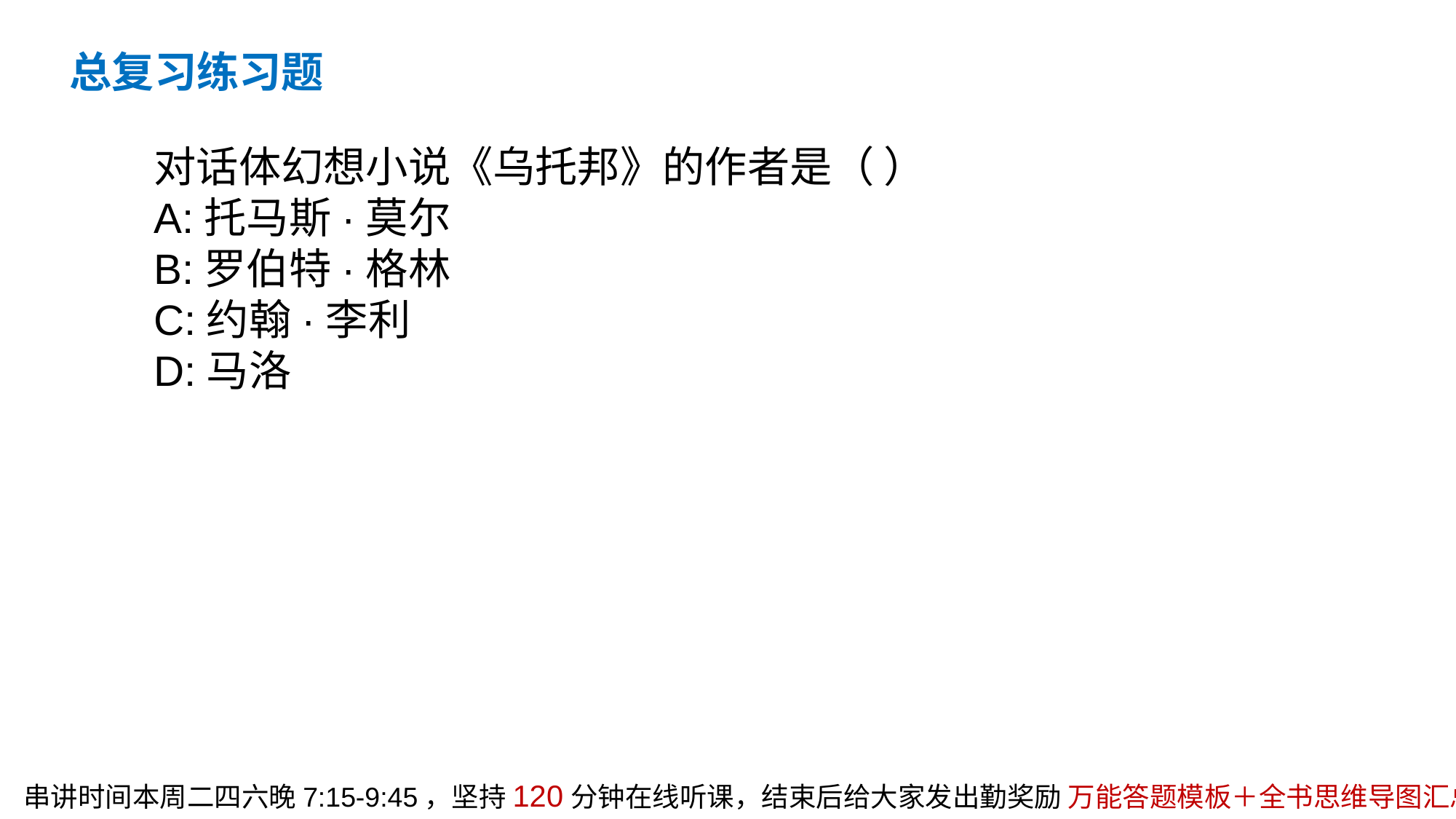

总复习练习题
对话体幻想小说《乌托邦》的作者是（ ）
A:托马斯·莫尔
B:​罗伯特·格林
C:约翰·李利
D:马洛